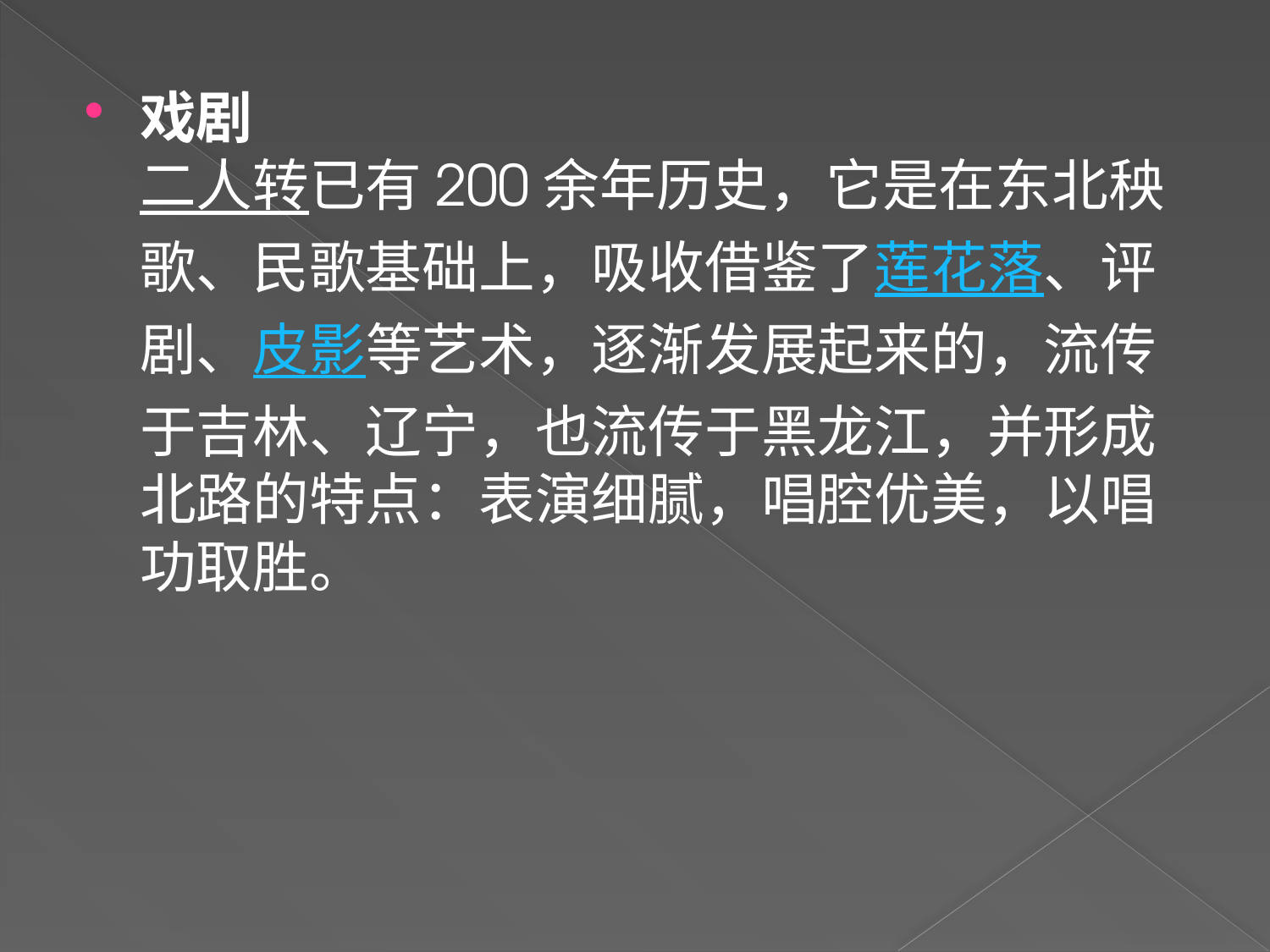

戏剧
二人转已有200余年历史，它是在东北秧歌、民歌基础上，吸收借鉴了莲花落、评剧、皮影等艺术，逐渐发展起来的，流传于吉林、辽宁，也流传于黑龙江，并形成北路的特点：表演细腻，唱腔优美，以唱功取胜。